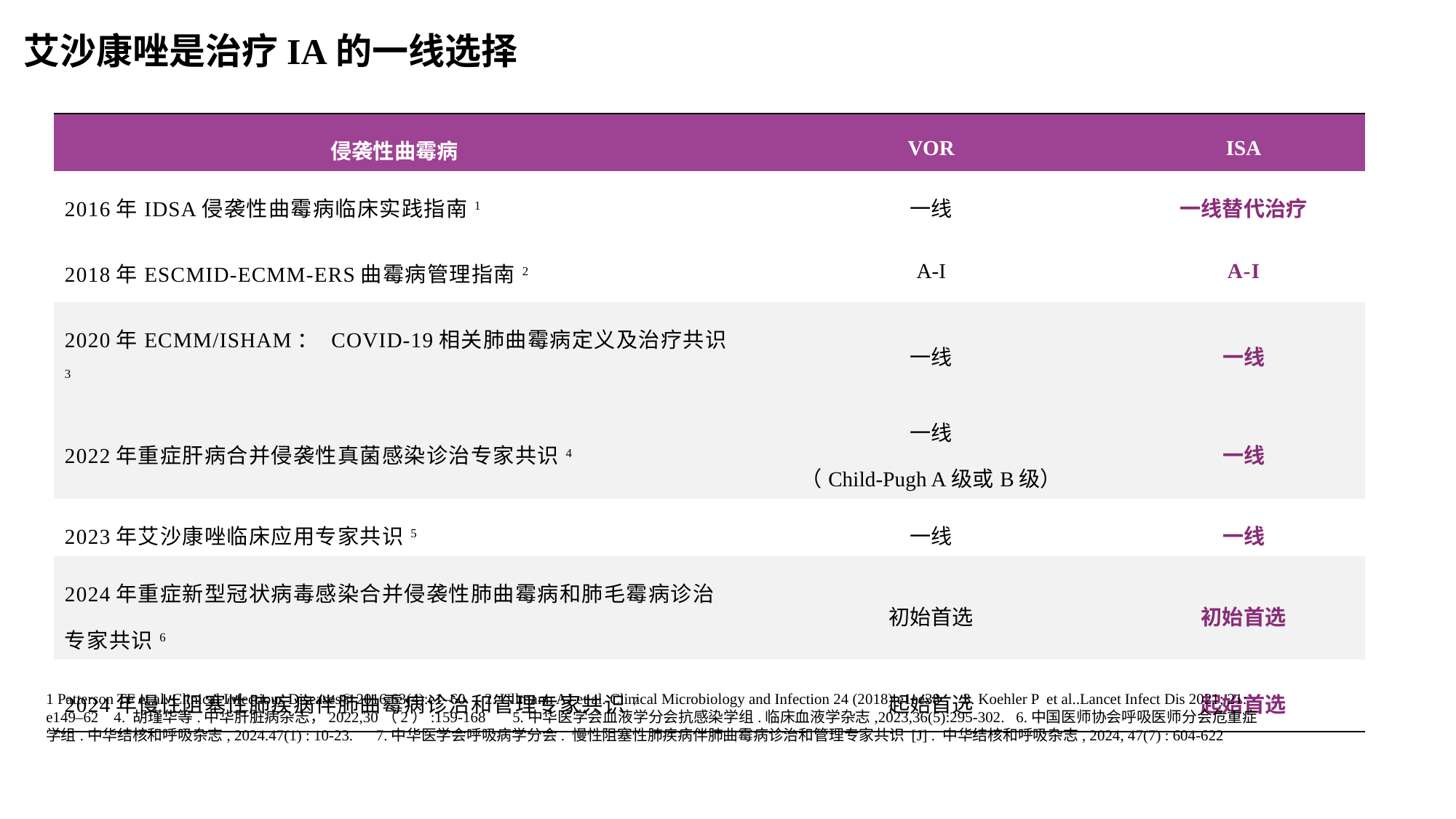

# 艾沙康唑是治疗IA的一线选择
| 侵袭性曲霉病 | VOR | ISA |
| --- | --- | --- |
| 2016年IDSA侵袭性曲霉病临床实践指南1 | 一线 | 一线替代治疗 |
| 2018年ESCMID-ECMM-ERS曲霉病管理指南2 | A-I | A-I |
| 2020年ECMM/ISHAM： COVID-19相关肺曲霉病定义及治疗共识3 | 一线 | 一线 |
| 2022年重症肝病合并侵袭性真菌感染诊治专家共识4 | 一线 （Child-Pugh A级或B级） | 一线 |
| 2023年艾沙康唑临床应用专家共识5 | 一线 | 一线 |
| 2024年重症新型冠状病毒感染合并侵袭性肺曲霉病和肺毛霉病诊治专家共识6 | 初始首选 | 初始首选 |
| 2024年慢性阻塞性肺疾病伴肺曲霉病诊治和管理专家共识7 | 起始首选 | 起始首选 |
1 Patterson TF et al. Clinical Infectious Diseases® 2016;63(4):e1–60     2. Ullmann AJ et al. Clinical Microbiology and Infection 24 (2018) e1ee38      3. Koehler P  et al..Lancet Infect Dis 2021; 21: e149–62    4. 胡瑾华等.中华肝脏病杂志，2022,30（2）:159-168       5.中华医学会血液学分会抗感染学组.临床血液学杂志,2023,36(5):295-302.   6.中国医师协会呼吸医师分会危重症学组.中华结核和呼吸杂志, 2024.47(1) : 10-23.      7.中华医学会呼吸病学分会. 慢性阻塞性肺疾病伴肺曲霉病诊治和管理专家共识 [J] . 中华结核和呼吸杂志, 2024, 47(7) : 604-622